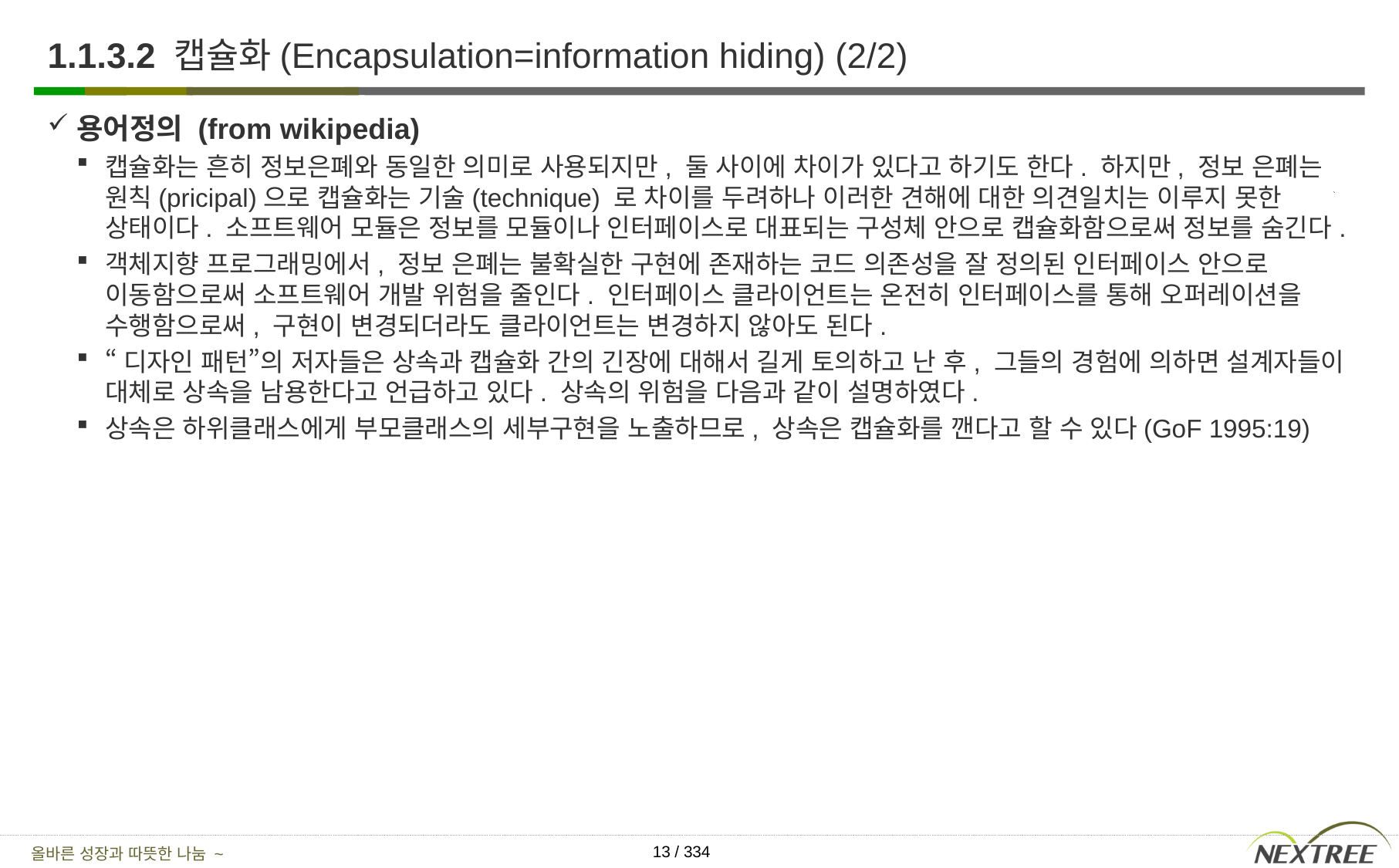

# 1.1.3.2 캡슐화(Encapsulation=information hiding) (2/2)
용어정의 (from wikipedia)
캡슐화는 흔히 정보은폐와 동일한 의미로 사용되지만, 둘 사이에 차이가 있다고 하기도 한다. 하지만, 정보 은폐는 원칙(pricipal)으로 캡슐화는 기술(technique) 로 차이를 두려하나 이러한 견해에 대한 의견일치는 이루지 못한 상태이다. 소프트웨어 모듈은 정보를 모듈이나 인터페이스로 대표되는 구성체 안으로 캡슐화함으로써 정보를 숨긴다.
객체지향 프로그래밍에서, 정보 은폐는 불확실한 구현에 존재하는 코드 의존성을 잘 정의된 인터페이스 안으로 이동함으로써 소프트웨어 개발 위험을 줄인다. 인터페이스 클라이언트는 온전히 인터페이스를 통해 오퍼레이션을 수행함으로써, 구현이 변경되더라도 클라이언트는 변경하지 않아도 된다.
“디자인 패턴”의 저자들은 상속과 캡슐화 간의 긴장에 대해서 길게 토의하고 난 후, 그들의 경험에 의하면 설계자들이 대체로 상속을 남용한다고 언급하고 있다. 상속의 위험을 다음과 같이 설명하였다.
상속은 하위클래스에게 부모클래스의 세부구현을 노출하므로, 상속은 캡슐화를 깬다고 할 수 있다(GoF 1995:19)